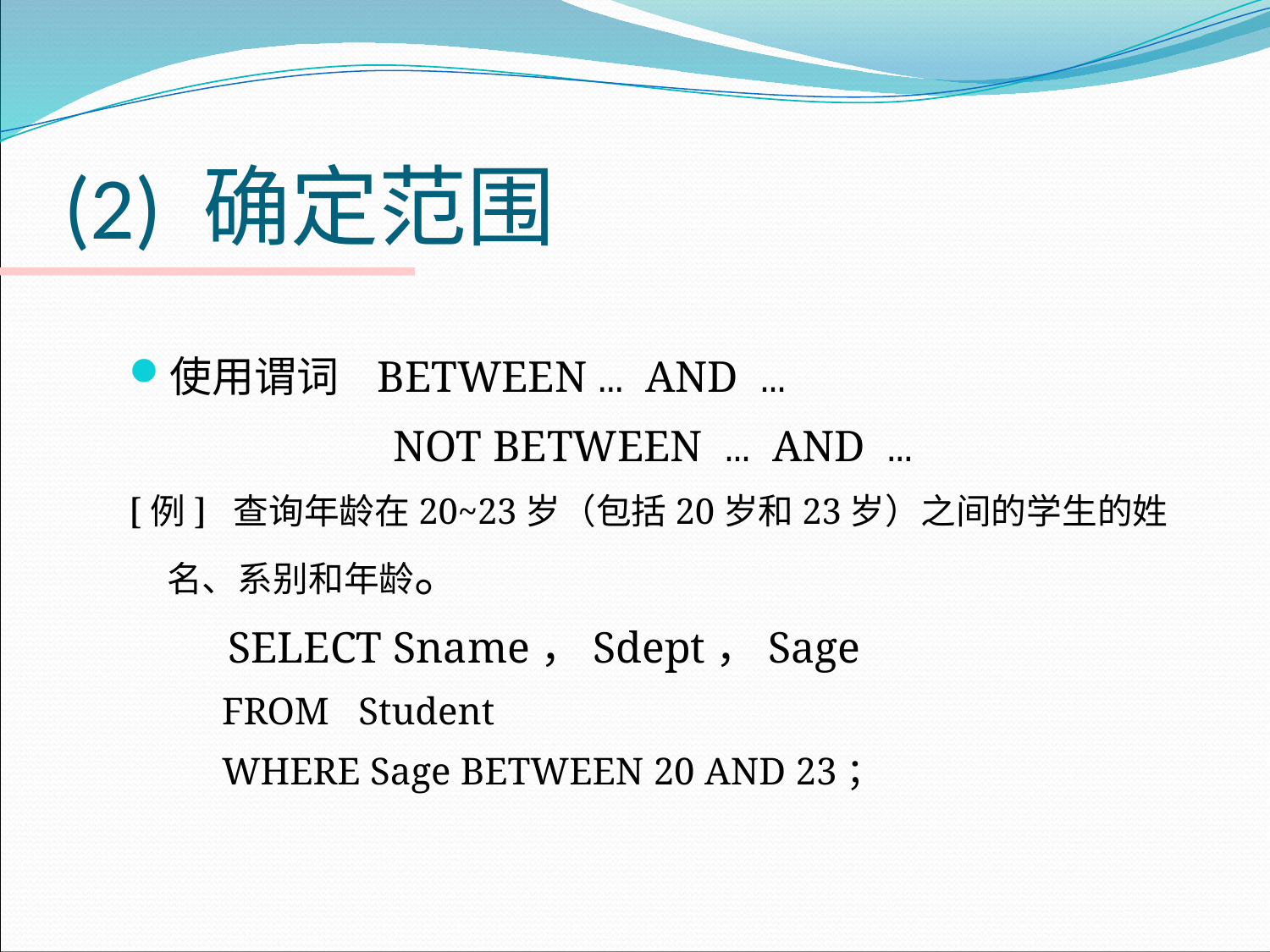

# (2) 确定范围
使用谓词   BETWEEN …  AND  …
                        NOT BETWEEN  …  AND  …
[例]  查询年龄在20~23岁（包括20岁和23岁）之间的学生的姓名、系别和年龄。
    SELECT Sname，Sdept，Sage
FROM   Student
WHERE Sage BETWEEN 20 AND 23；

268